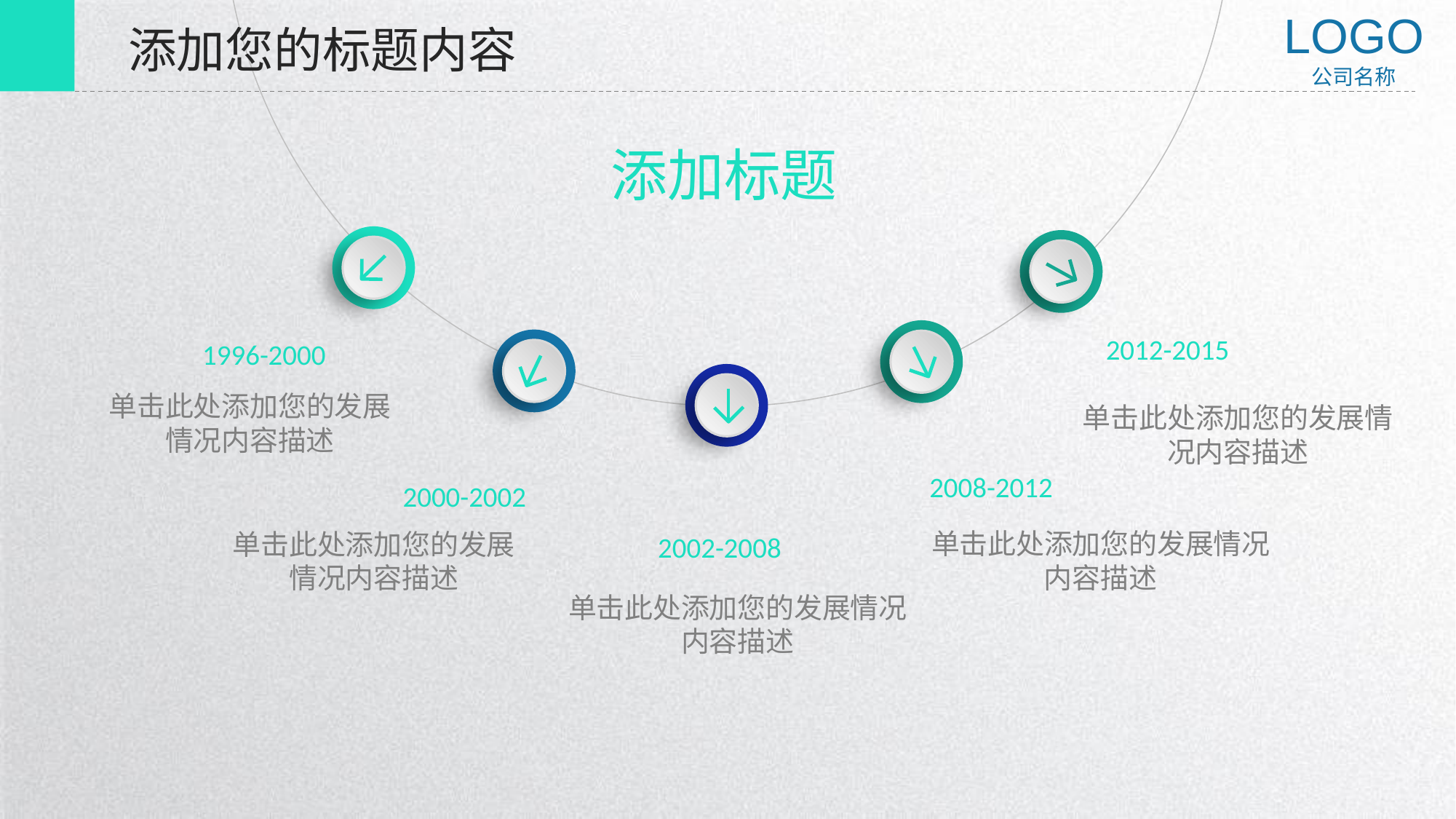

LOGO
公司名称

添加您的标题内容
添加标题

2012-2015
单击此处添加您的发展情况内容描述

1996-2000
单击此处添加您的发展情况内容描述

2008-2012
单击此处添加您的发展情况内容描述
2000-2002
单击此处添加您的发展情况内容描述
2002-2008
单击此处添加您的发展情况内容描述